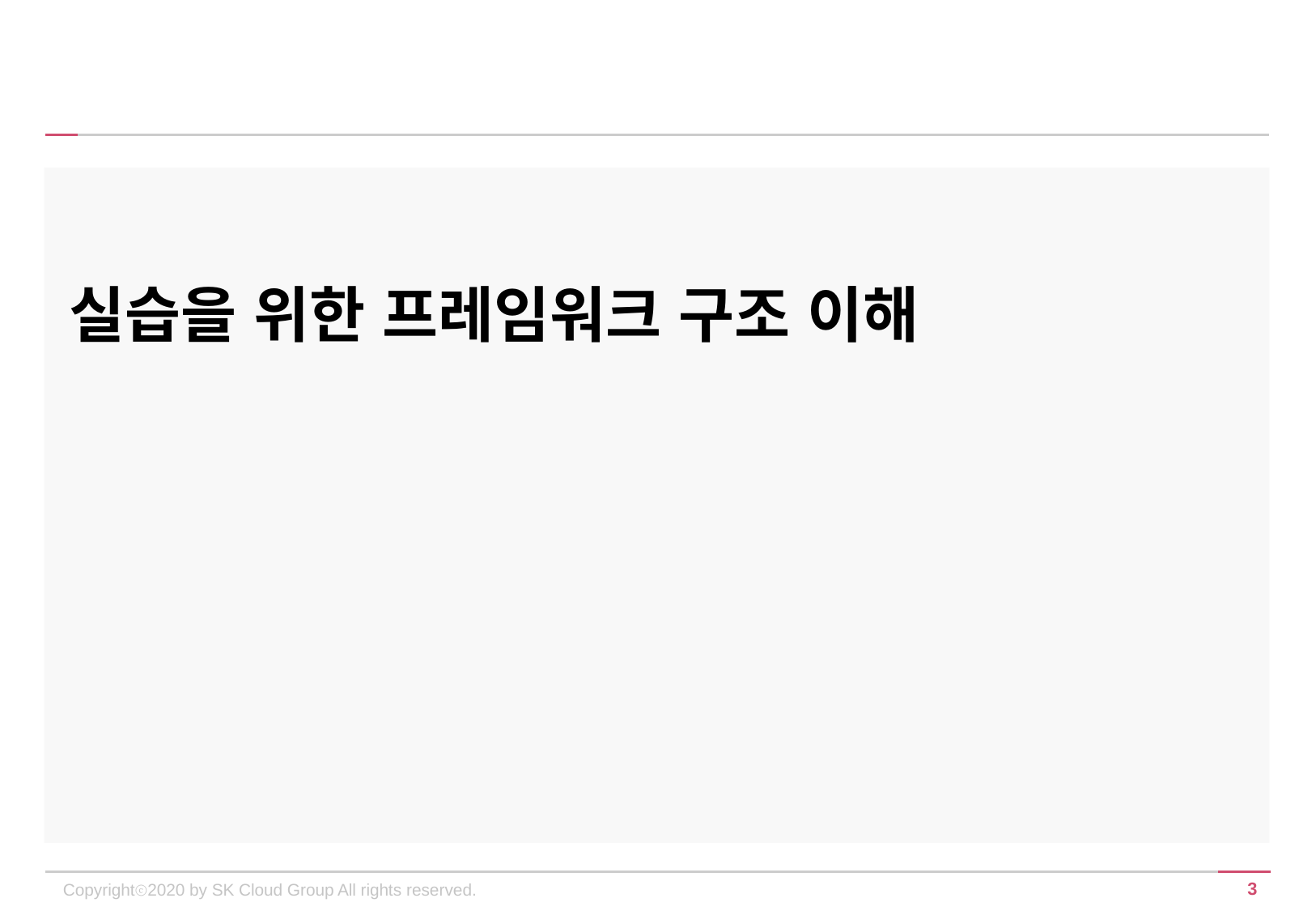

실습을 위한 프레임워크 구조 이해
Copyrightⓒ2020 by SK Cloud Group All rights reserved.